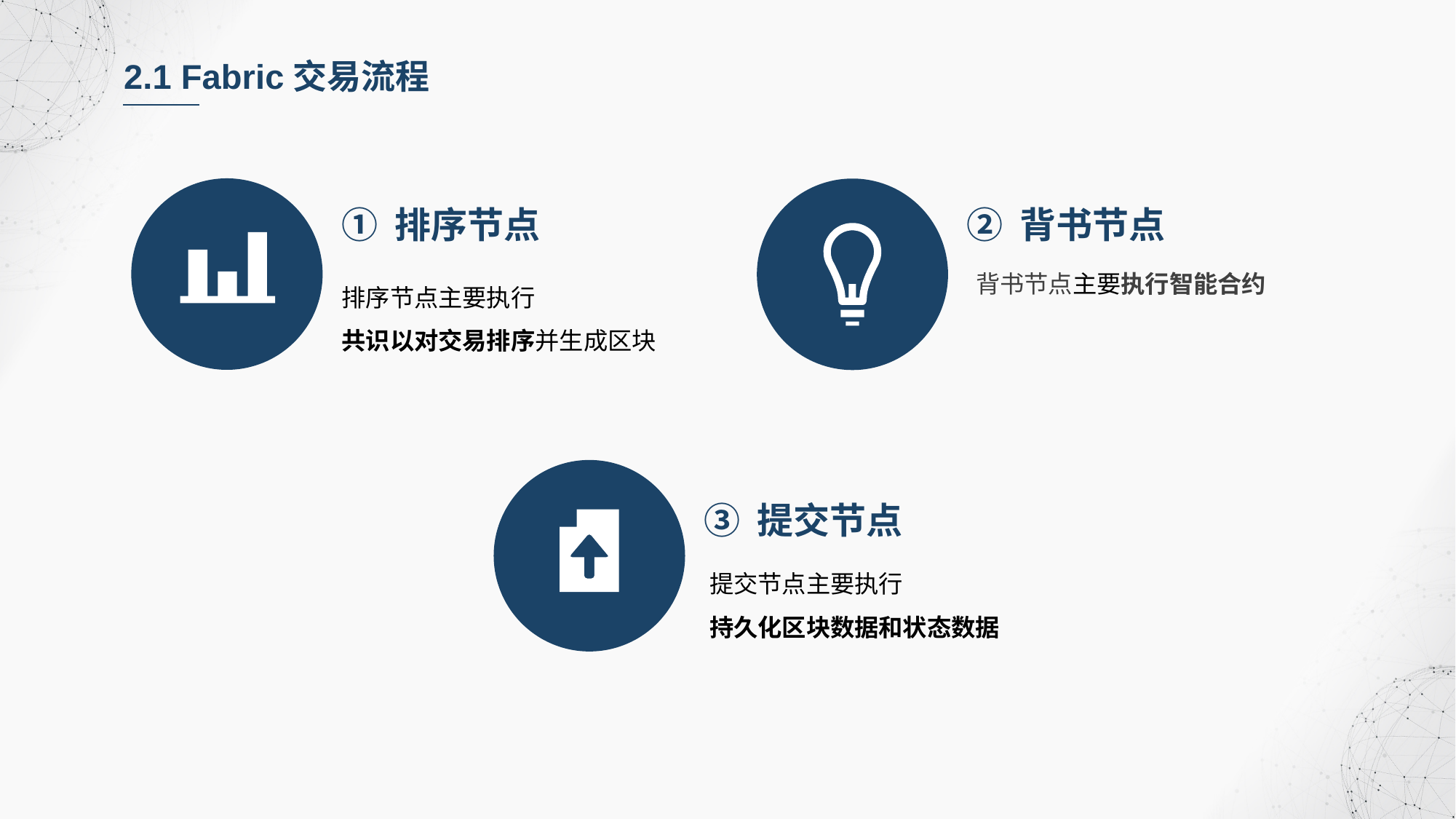

2.1 Fabric交易流程

① 排序节点
② 背书节点
背书节点主要执行智能合约
排序节点主要执行
共识以对交易排序并生成区块

③ 提交节点
提交节点主要执行
持久化区块数据和状态数据